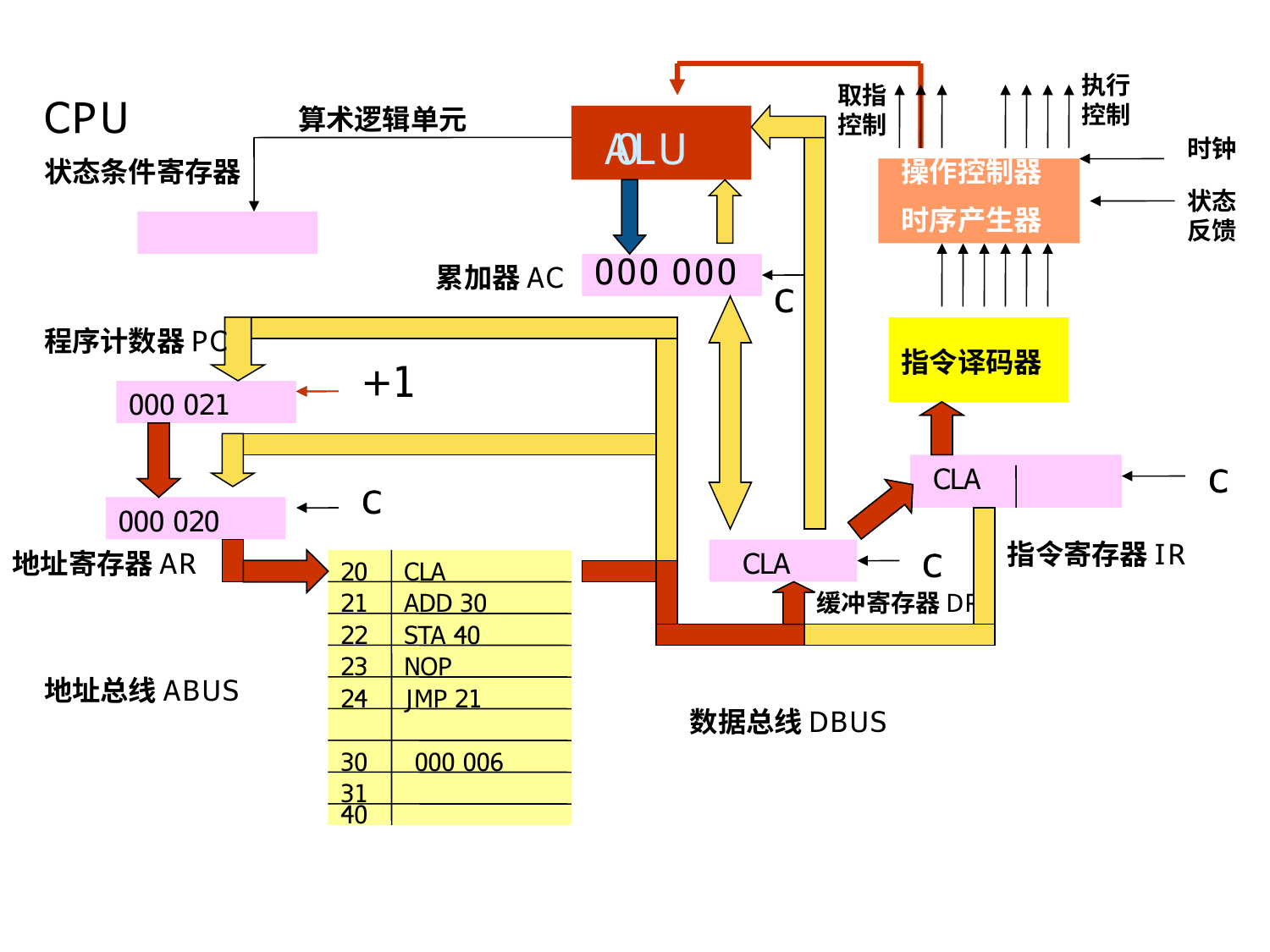

执行控制
取指控制
CPU

算术逻辑单元

ALU
0

时钟

状态条件寄存器
操作控制器
时序产生器

状态反馈

000 000

累加器AC

c

程序计数器PC

指令译码器
+1

000 021

c

CLA
c

000 020

c
指令寄存器IR
地址寄存器AR

CLA

20

CLA

21
ADD 30

缓冲寄存器DR

22
STA 40

23
NOP
地址总线ABUS

24
JMP 21
数据总线DBUS

30
000 006

31
40